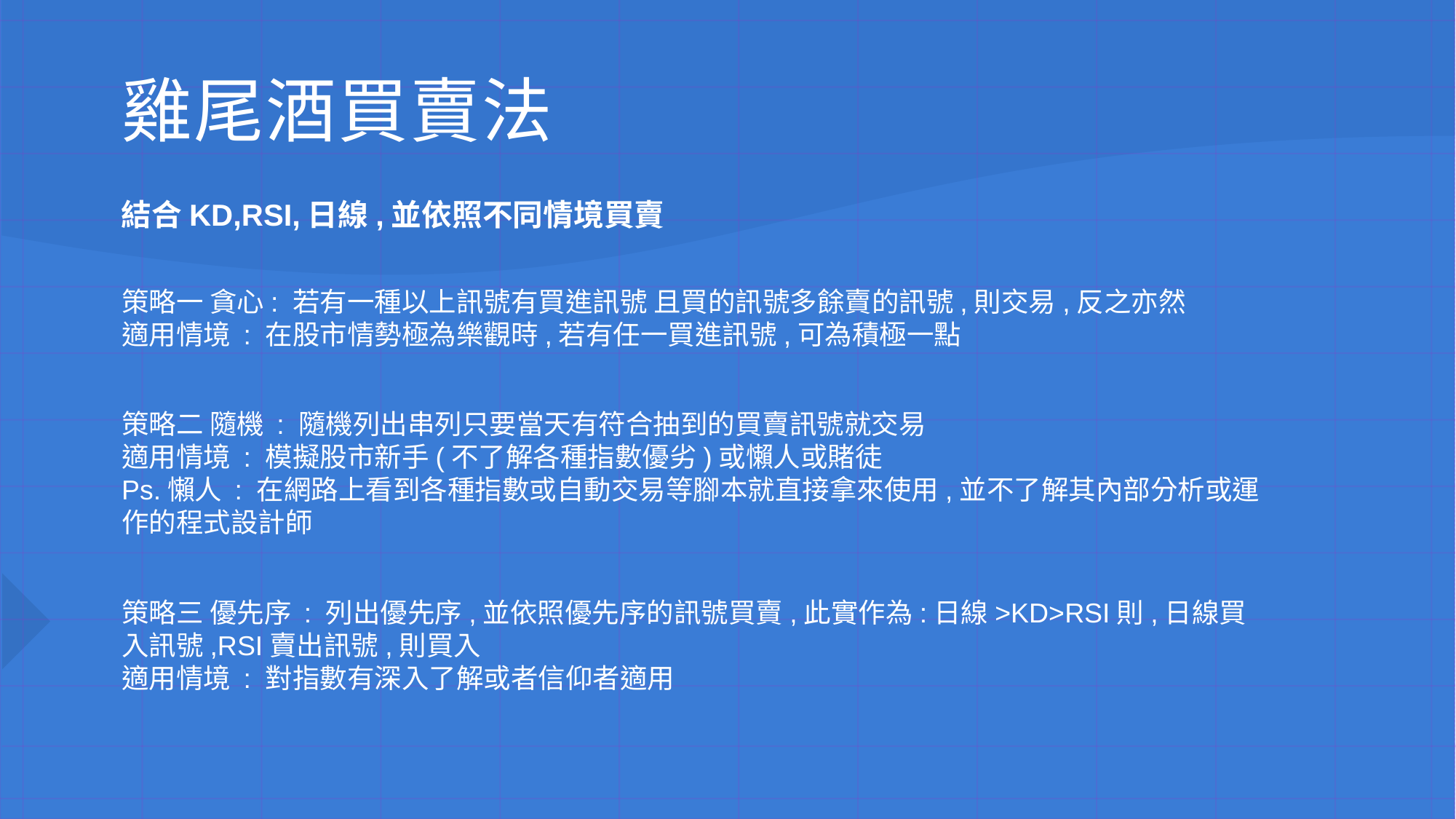

# 雞尾酒買賣法
結合KD,RSI,日線,並依照不同情境買賣
策略一 貪心: 若有一種以上訊號有買進訊號 且買的訊號多餘賣的訊號,則交易,反之亦然
適用情境 : 在股市情勢極為樂觀時,若有任一買進訊號,可為積極一點
策略二 隨機 : 隨機列出串列只要當天有符合抽到的買賣訊號就交易
適用情境 : 模擬股市新手(不了解各種指數優劣)或懶人或賭徒
Ps.懶人 : 在網路上看到各種指數或自動交易等腳本就直接拿來使用,並不了解其內部分析或運作的程式設計師

策略三 優先序 : 列出優先序,並依照優先序的訊號買賣,此實作為:日線>KD>RSI則,日線買入訊號,RSI賣出訊號,則買入
適用情境 : 對指數有深入了解或者信仰者適用